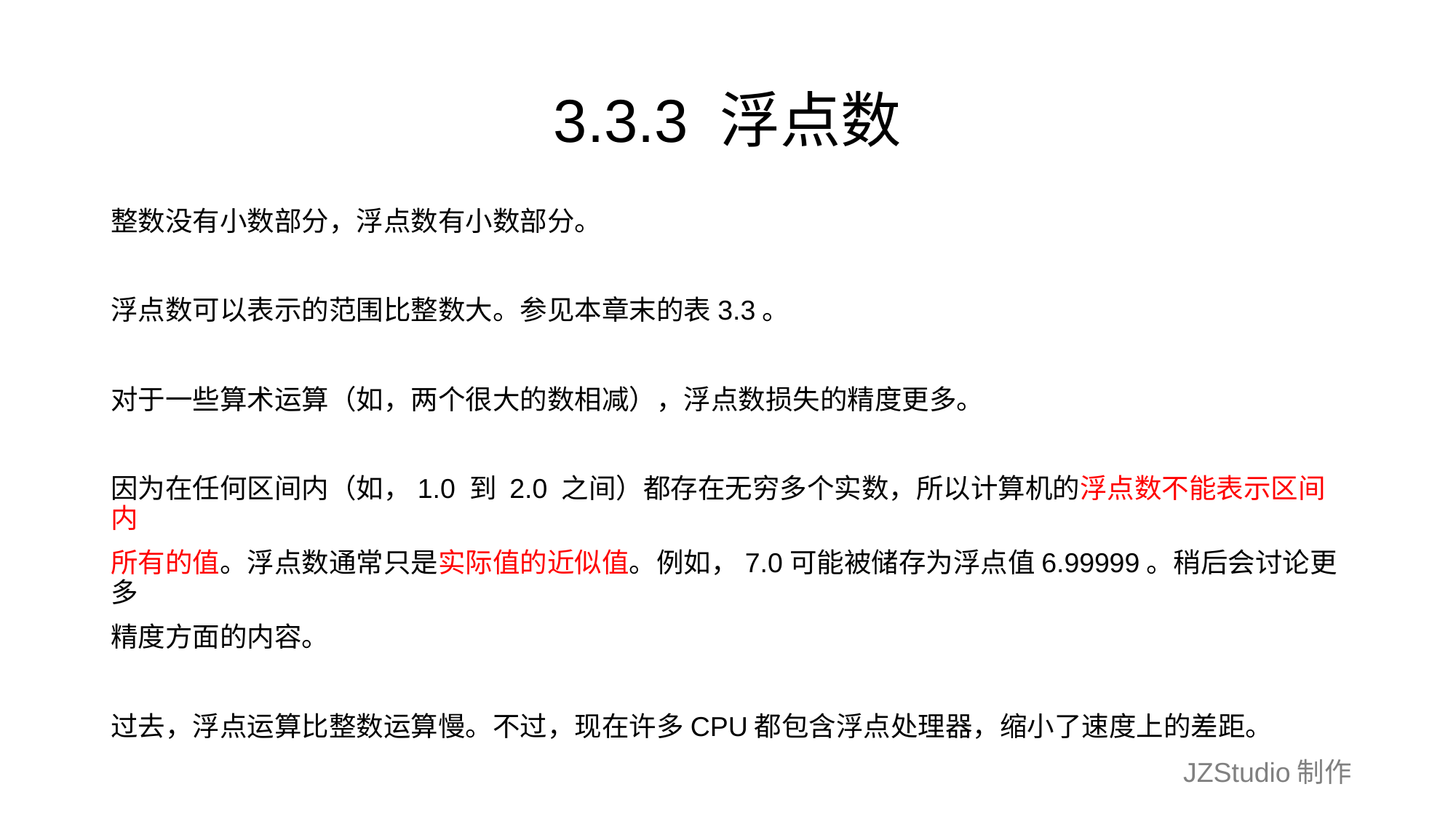

# 3.3.3 浮点数
整数没有小数部分，浮点数有小数部分。

浮点数可以表示的范围比整数大。参见本章末的表3.3。

对于一些算术运算（如，两个很大的数相减），浮点数损失的精度更多。

因为在任何区间内（如，1.0 到 2.0 之间）都存在无穷多个实数，所以计算机的浮点数不能表示区间内
所有的值。浮点数通常只是实际值的近似值。例如，7.0可能被储存为浮点值6.99999。稍后会讨论更多
精度方面的内容。

过去，浮点运算比整数运算慢。不过，现在许多CPU都包含浮点处理器，缩小了速度上的差距。